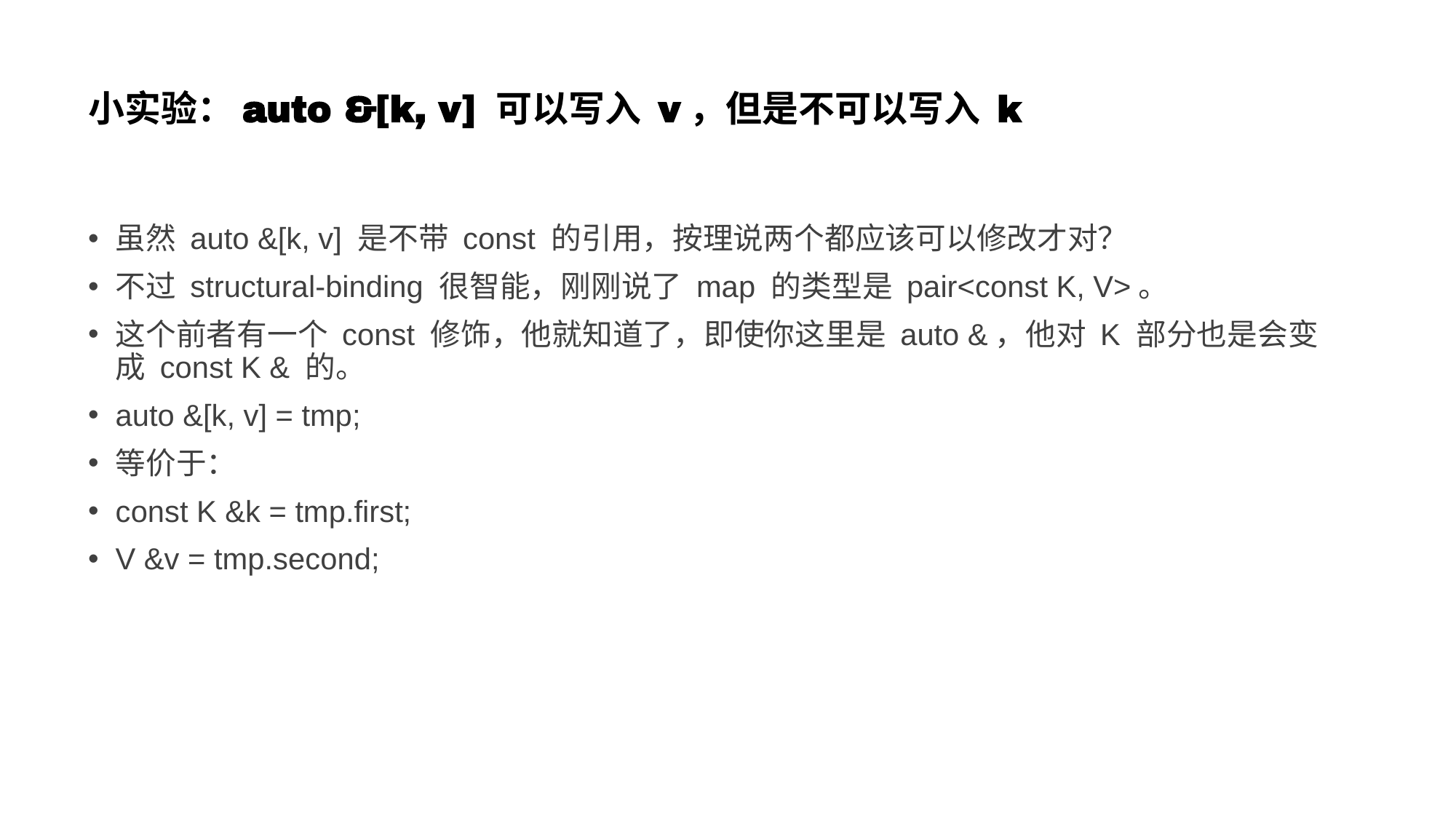

# 小实验：auto &[k, v] 可以写入 v，但是不可以写入 k
虽然 auto &[k, v] 是不带 const 的引用，按理说两个都应该可以修改才对？
不过 structural-binding 很智能，刚刚说了 map 的类型是 pair<const K, V>。
这个前者有一个 const 修饰，他就知道了，即使你这里是 auto &，他对 K 部分也是会变成 const K & 的。
auto &[k, v] = tmp;
等价于：
const K &k = tmp.first;
V &v = tmp.second;